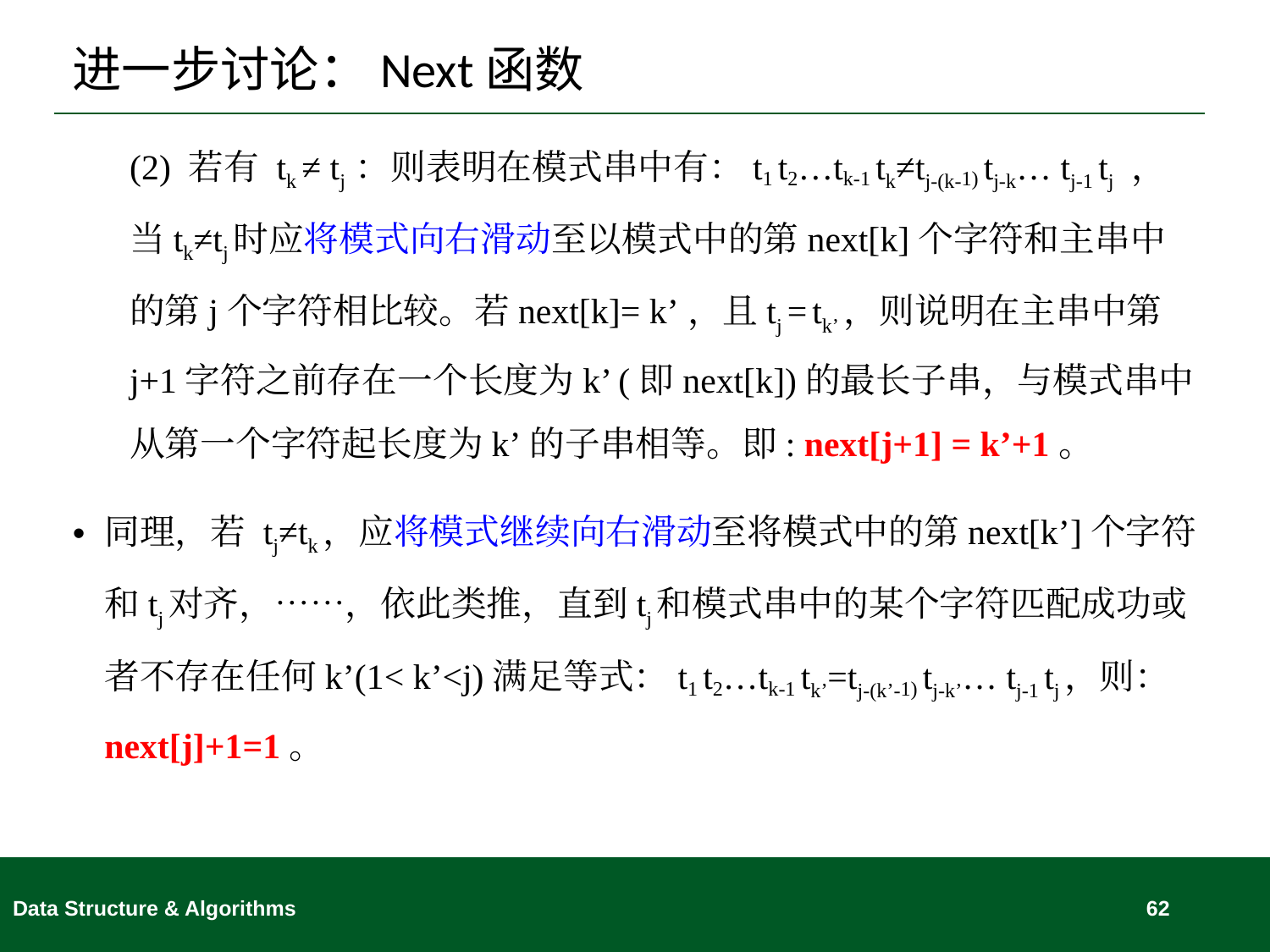

# 进一步讨论：Next函数
(2) 若有 tk ≠ tj ：则表明在模式串中有：t1 t2…tk-1 tk≠tj-(k-1) tj-k… tj-1 tj ，当tk≠tj时应将模式向右滑动至以模式中的第next[k]个字符和主串中的第j个字符相比较。若next[k]= k’，且tj = tk’，则说明在主串中第j+1字符之前存在一个长度为k’ (即next[k])的最长子串，与模式串中从第一个字符起长度为k’的子串相等。即: next[j+1] = k’+1。
同理，若 tj≠tk，应将模式继续向右滑动至将模式中的第next[k’]个字符和tj对齐，⋯⋯，依此类推，直到tj和模式串中的某个字符匹配成功或者不存在任何k’(1< k’<j)满足等式：t1 t2…tk-1 tk’=tj-(k’-1) tj-k’… tj-1 tj，则：next[j]+1=1。
Data Structure & Algorithms
62